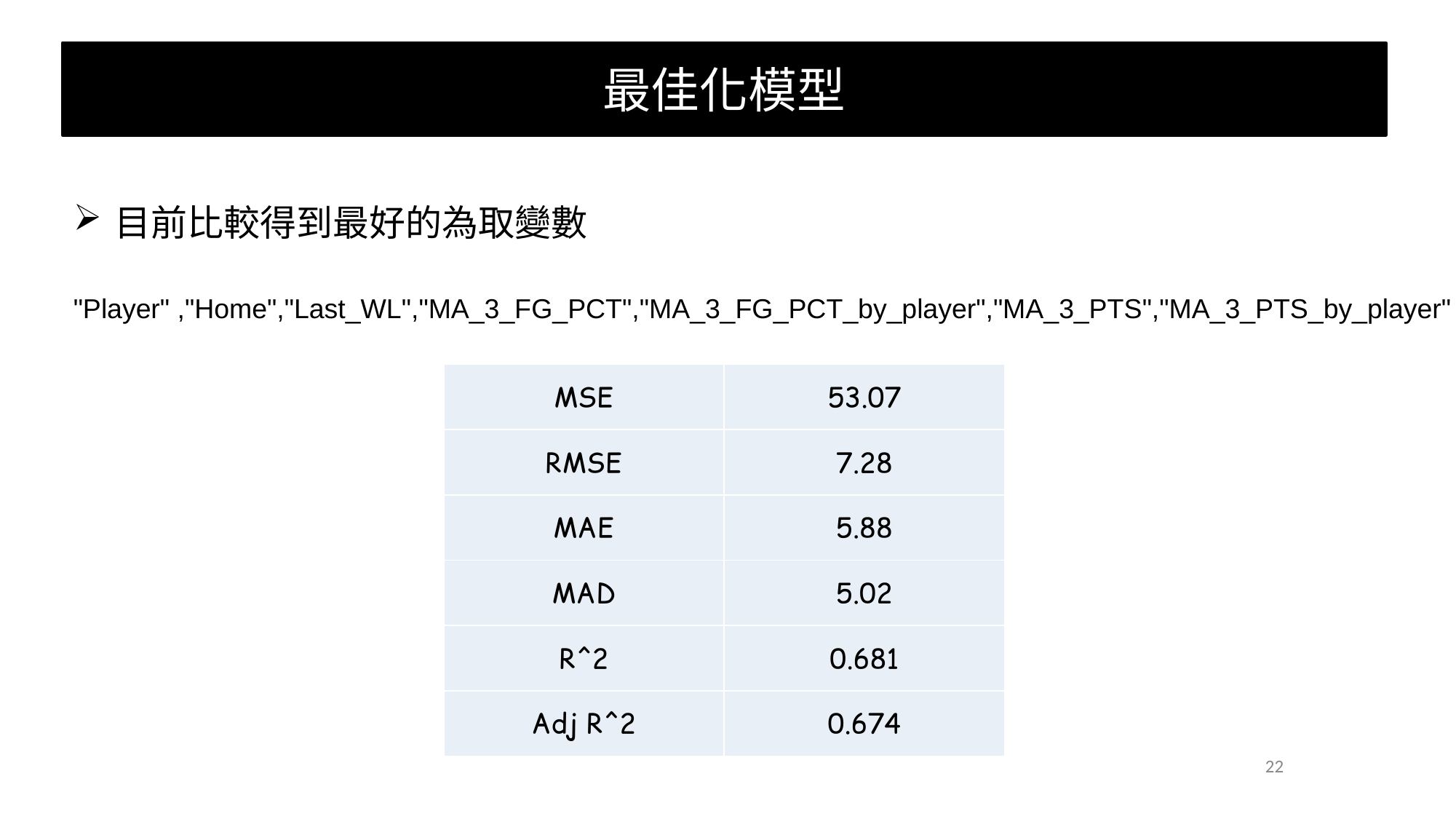

最佳化模型
目前比較得到最好的為取變數
"Player" ,"Home","Last_WL","MA_3_FG_PCT","MA_3_FG_PCT_by_player","MA_3_PTS","MA_3_PTS_by_player"

| MSE | 53.07 |
| --- | --- |
| RMSE | 7.28 |
| MAE | 5.88 |
| MAD | 5.02 |
| R^2 | 0.681 |
| Adj R^2 | 0.674 |